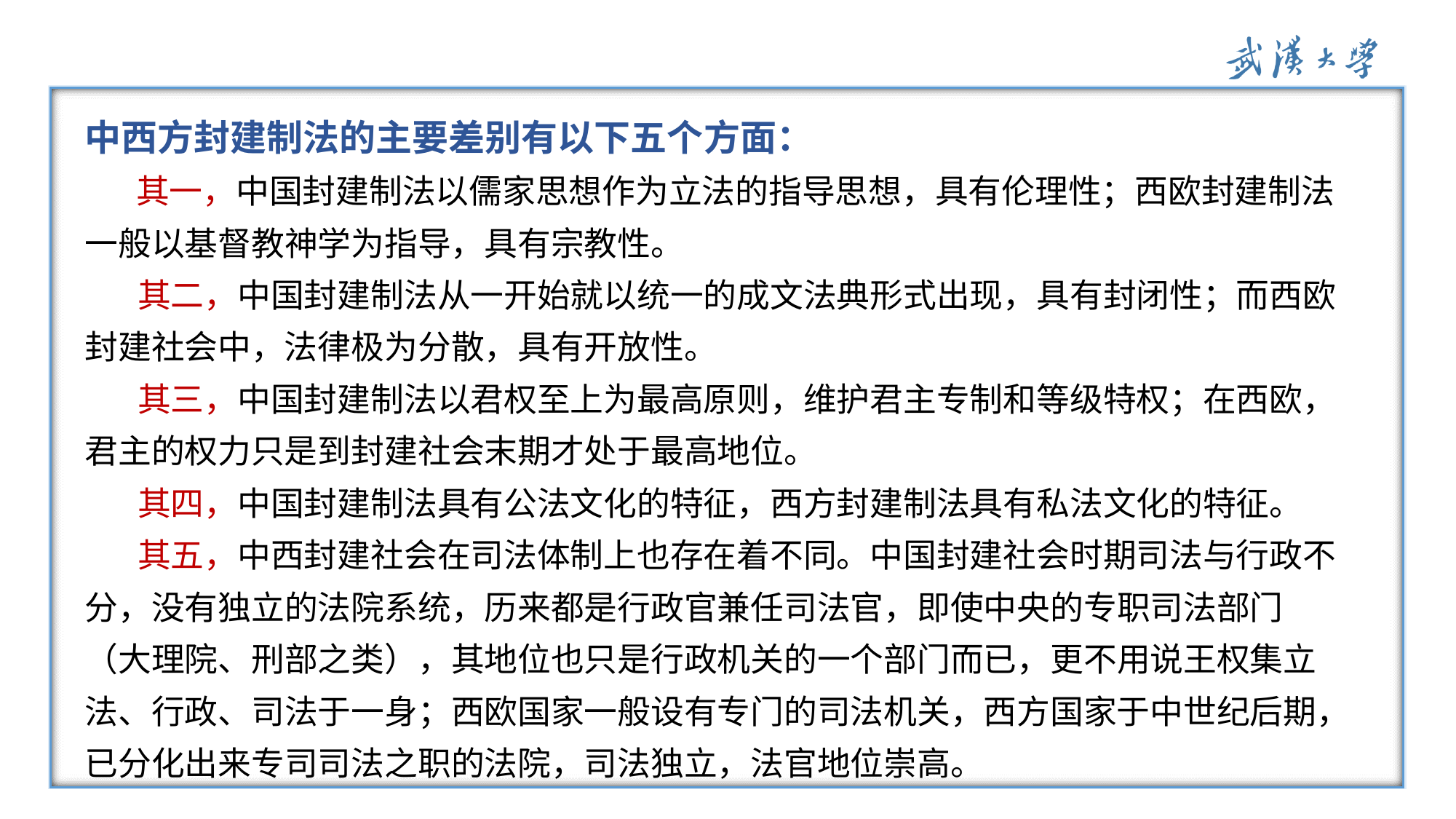

中西方封建制法的主要差别有以下五个方面：
      其一，中国封建制法以儒家思想作为立法的指导思想，具有伦理性；西欧封建制法一般以基督教神学为指导，具有宗教性。
      其二，中国封建制法从一开始就以统一的成文法典形式出现，具有封闭性；而西欧封建社会中，法律极为分散，具有开放性。
      其三，中国封建制法以君权至上为最高原则，维护君主专制和等级特权；在西欧，君主的权力只是到封建社会末期才处于最高地位。
      其四，中国封建制法具有公法文化的特征，西方封建制法具有私法文化的特征。
      其五，中西封建社会在司法体制上也存在着不同。中国封建社会时期司法与行政不分，没有独立的法院系统，历来都是行政官兼任司法官，即使中央的专职司法部门（大理院、刑部之类），其地位也只是行政机关的一个部门而已，更不用说王权集立法、行政、司法于一身；西欧国家一般设有专门的司法机关，西方国家于中世纪后期，已分化出来专司司法之职的法院，司法独立，法官地位崇高。